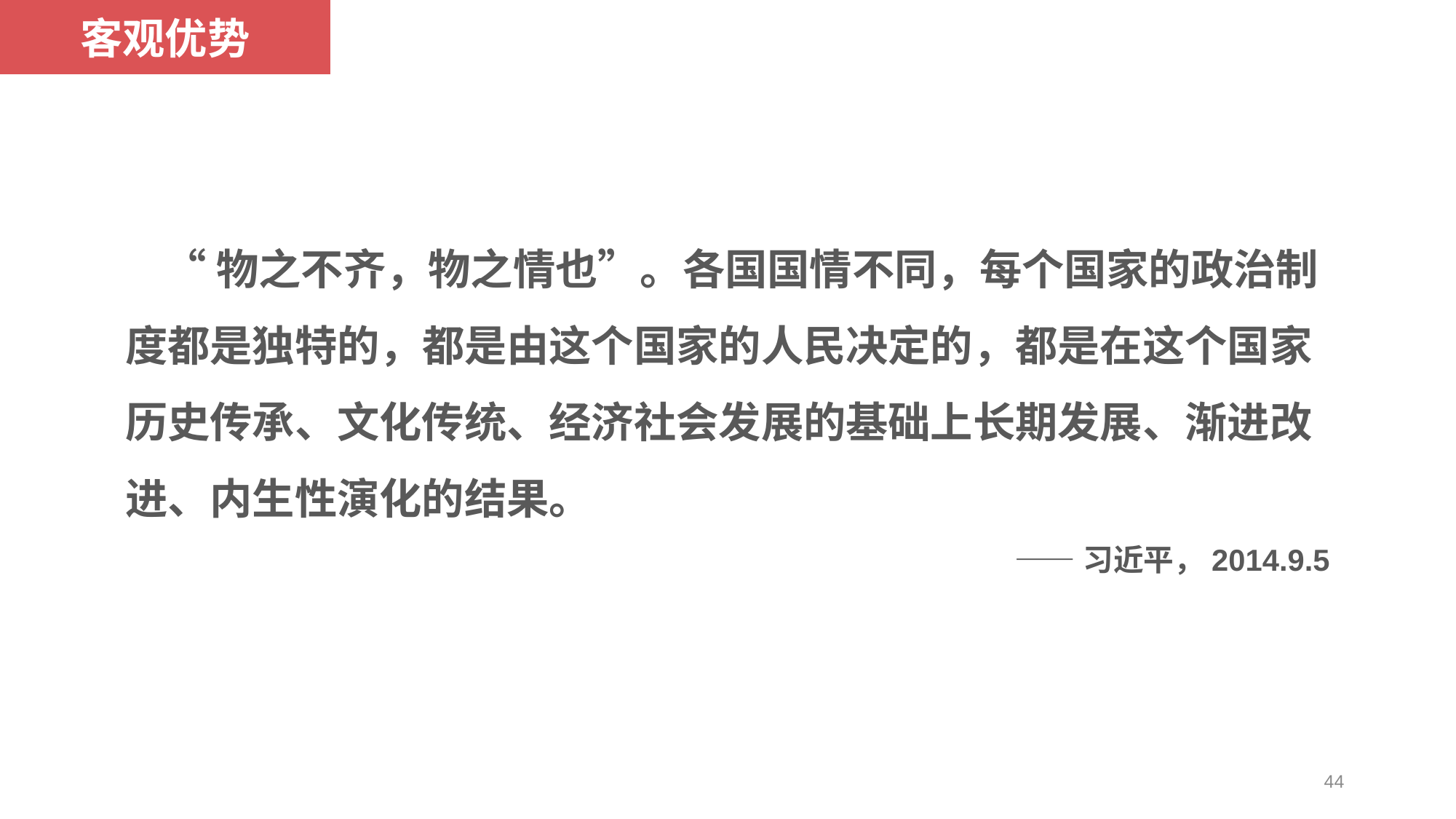

客观优势
    “物之不齐，物之情也”。各国国情不同，每个国家的政治制度都是独特的，都是由这个国家的人民决定的，都是在这个国家历史传承、文化传统、经济社会发展的基础上长期发展、渐进改进、内生性演化的结果。
——习近平，2014.9.5
44